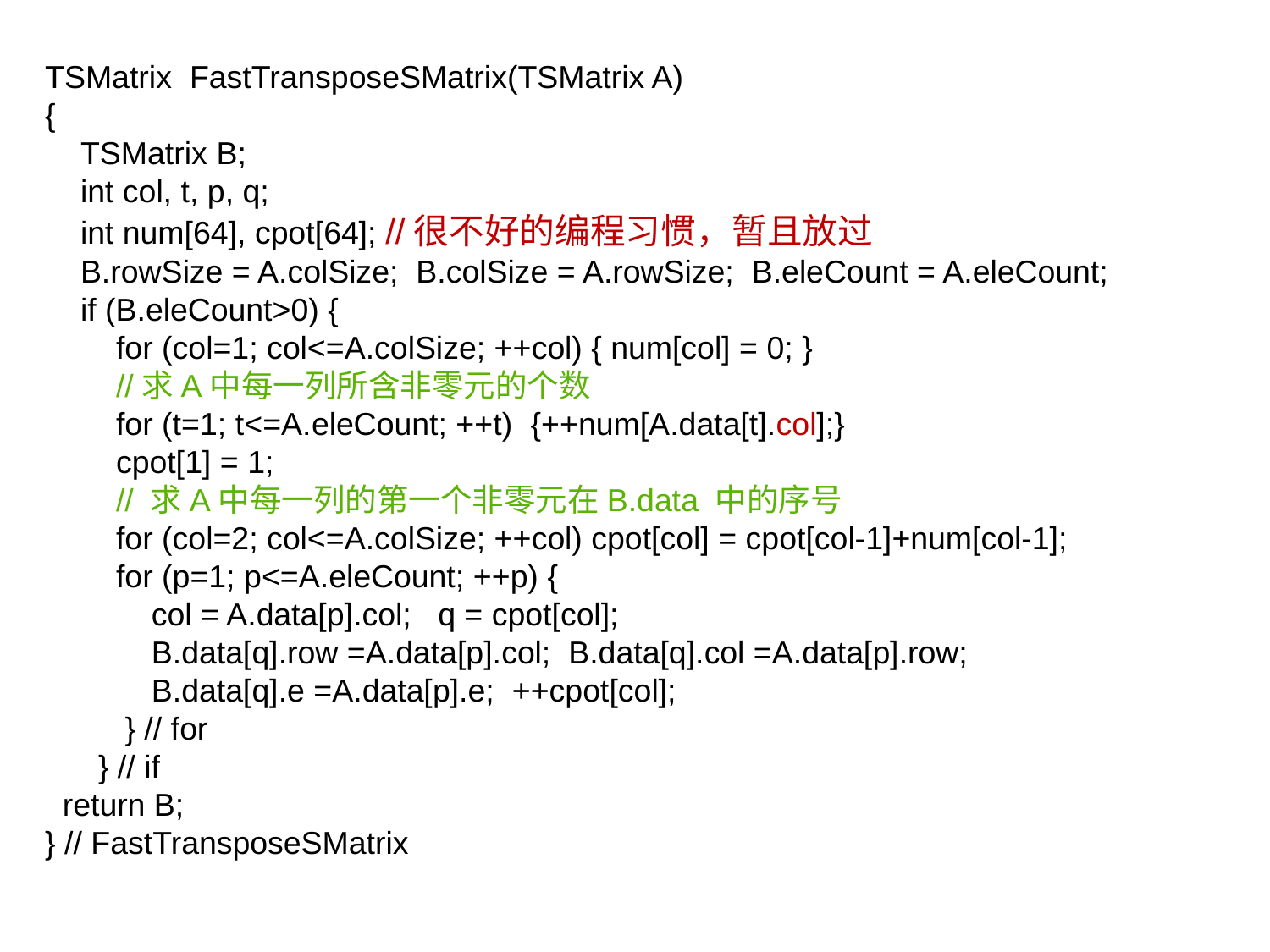

TSMatrix  FastTransposeSMatrix(TSMatrix A)
{
    TSMatrix B;
    int col, t, p, q;
    int num[64], cpot[64]; //很不好的编程习惯，暂且放过
    B.rowSize = A.colSize;  B.colSize = A.rowSize;  B.eleCount = A.eleCount;
    if (B.eleCount>0) {
        for (col=1; col<=A.colSize; ++col) { num[col] = 0; }
        //求A中每一列所含非零元的个数
        for (t=1; t<=A.eleCount; ++t)  {++num[A.data[t].col];}
        cpot[1] = 1;
        // 求A中每一列的第一个非零元在B.data 中的序号
        for (col=2; col<=A.colSize; ++col) cpot[col] = cpot[col-1]+num[col-1];
        for (p=1; p<=A.eleCount; ++p) {
            col = A.data[p].col;   q = cpot[col];
            B.data[q].row =A.data[p].col;  B.data[q].col =A.data[p].row;
            B.data[q].e =A.data[p].e;  ++cpot[col];
         } // for
      } // if
  return B;
} // FastTransposeSMatrix